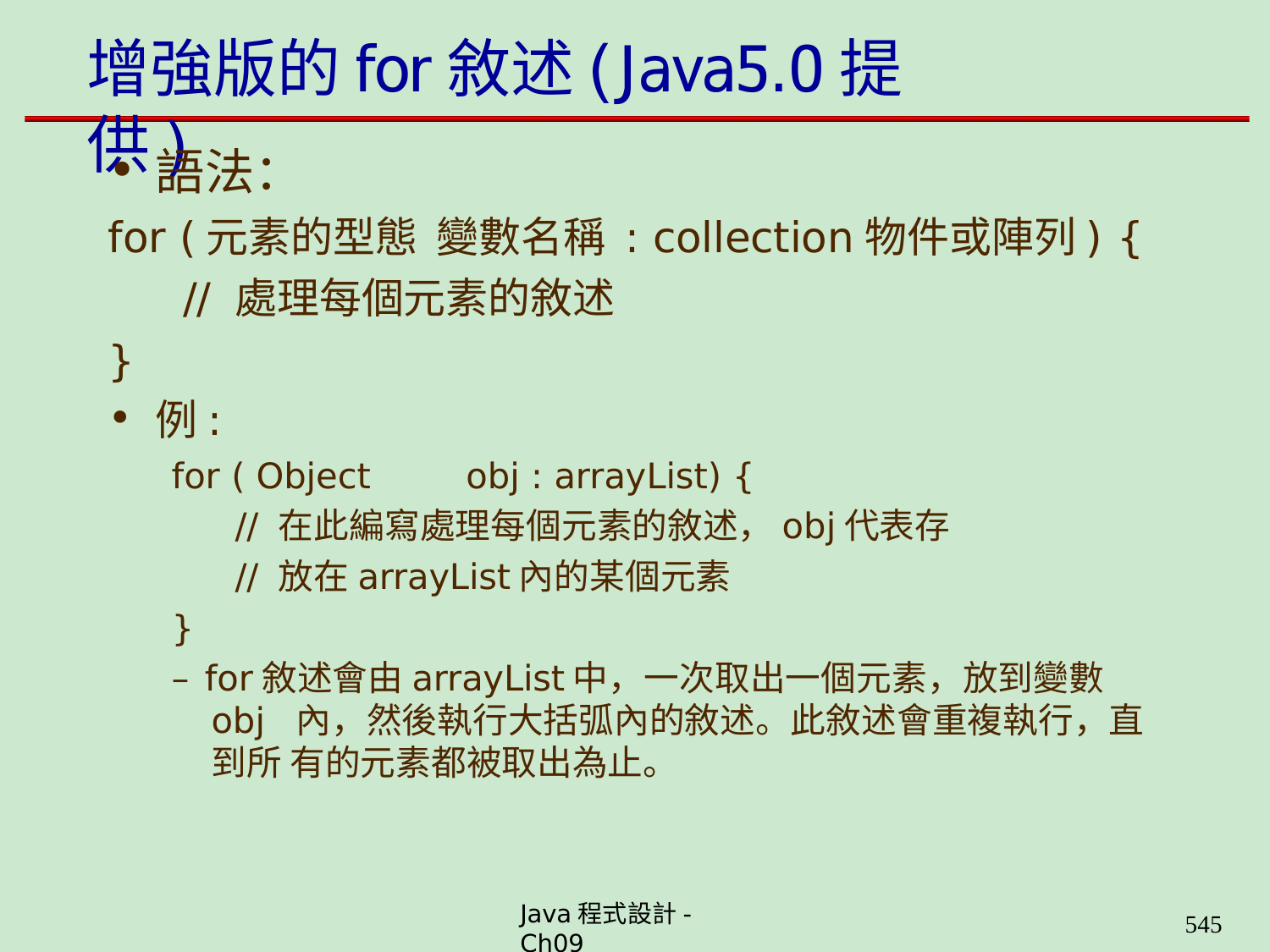

# 增強版的for敘述(Java5.0提供)
語法：
for (元素的型態 變數名稱 : collection物件或陣列) {
// 處理每個元素的敘述
}
例:
for ( Object	obj : arrayList) {
// 在此編寫處理每個元素的敘述，obj代表存
// 放在arrayList內的某個元素
}
– for敘述會由arrayList中，一次取出一個元素，放到變數 obj  內，然後執行大括弧內的敘述。此敘述會重複執行，直到所 有的元素都被取出為止。
Java程式設計-Ch09
545